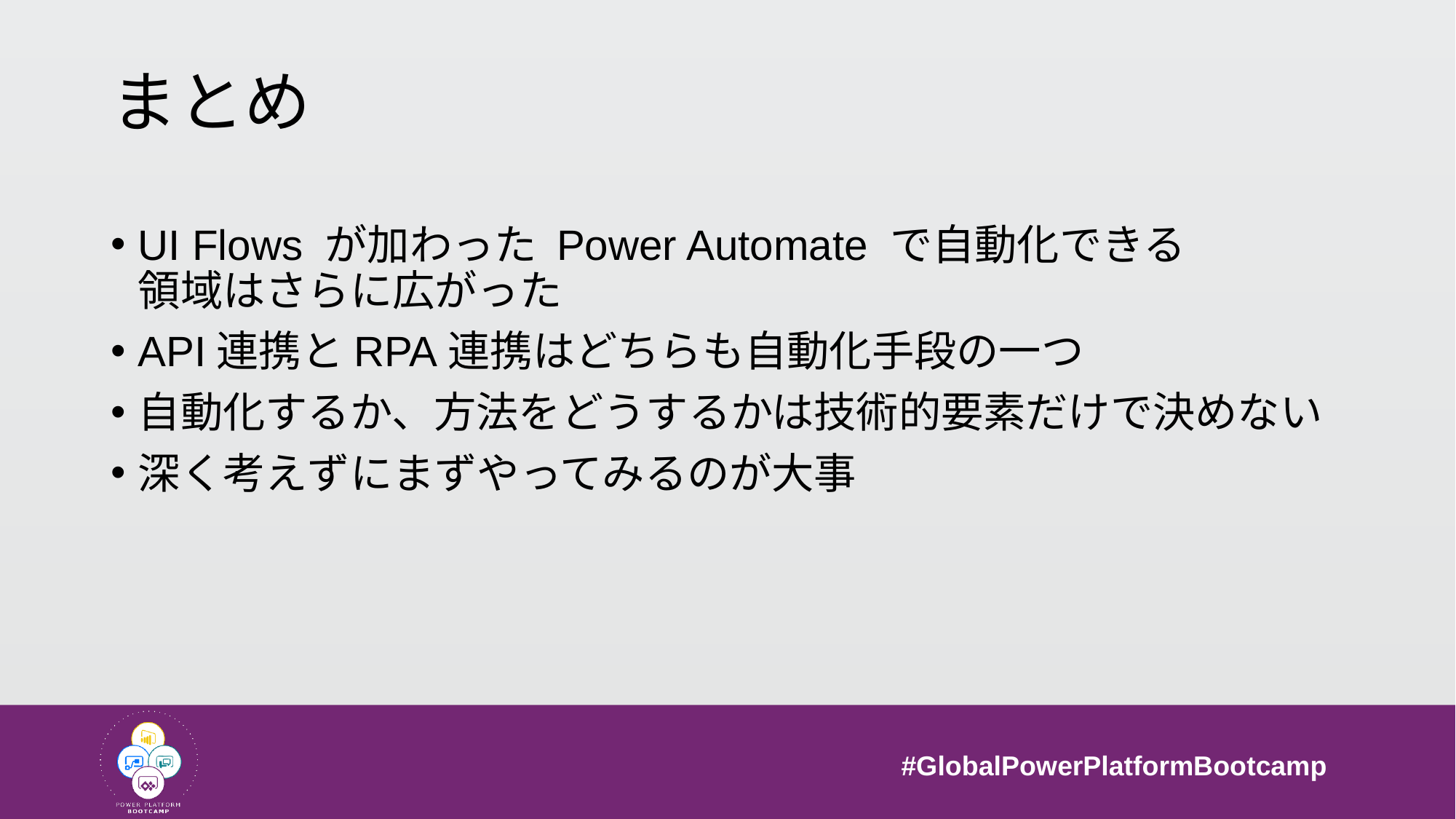

# まとめ
UI Flows が加わった Power Automate で自動化できる
領域はさらに広がった
API連携とRPA連携はどちらも自動化手段の一つ
自動化するか、方法をどうするかは技術的要素だけで決めない
深く考えずにまずやってみるのが大事